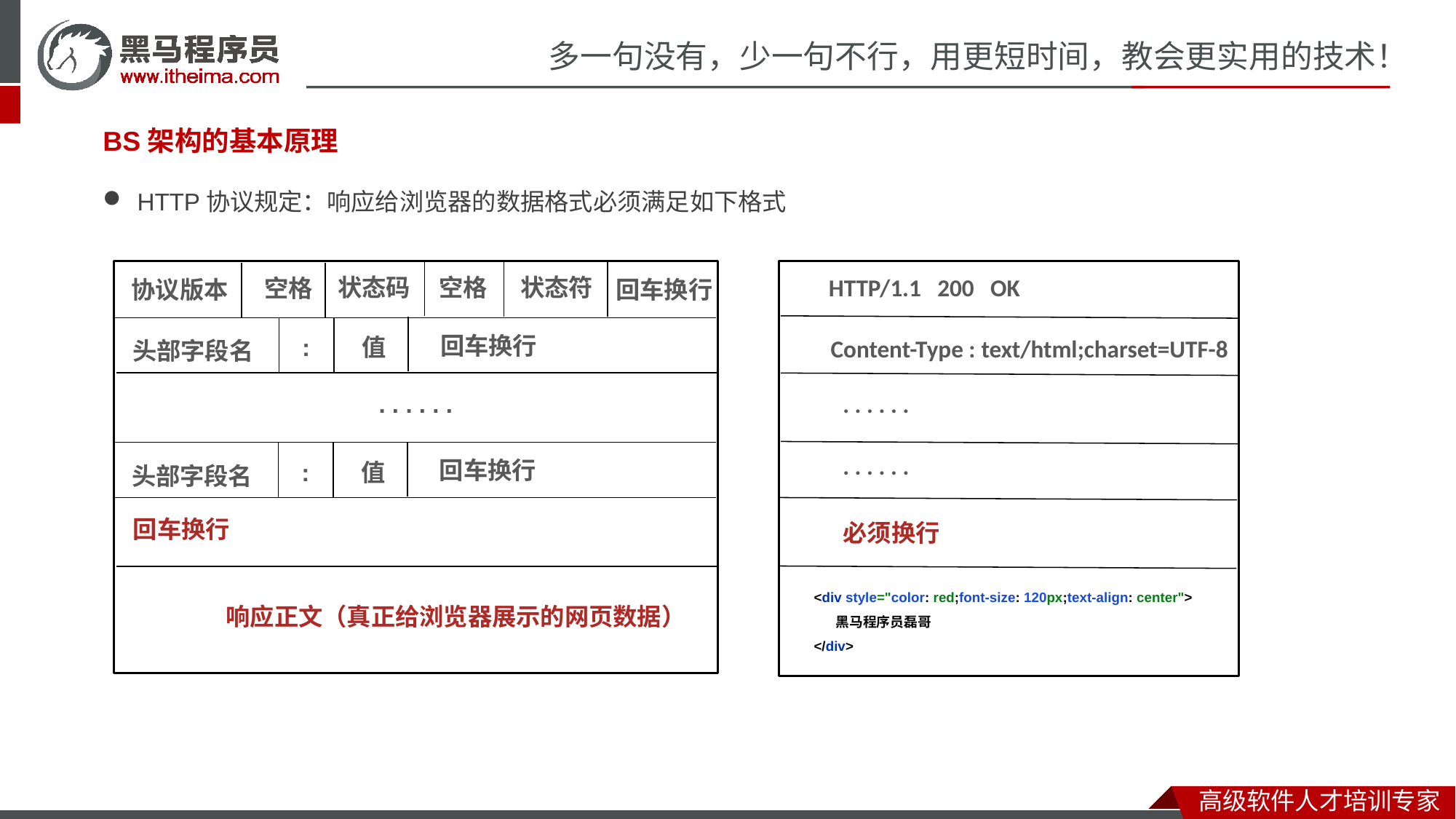

BS架构的基本原理
HTTP协议规定：响应给浏览器的数据格式必须满足如下格式

HTTP/1.1   200   OK
状态码
空格
状态符
空格
回车换行
协议版本
回车换行
值
:
Content-Type : text/html;charset=UTF-8
头部字段名
. . . . . .
. . . . . .
. . . . . .
回车换行
值
:
头部字段名
回车换行
必须换行
<div style="color: red;font-size: 120px;text-align: center">
      黑马程序员磊哥
</div>
响应正文（真正给浏览器展示的网页数据）